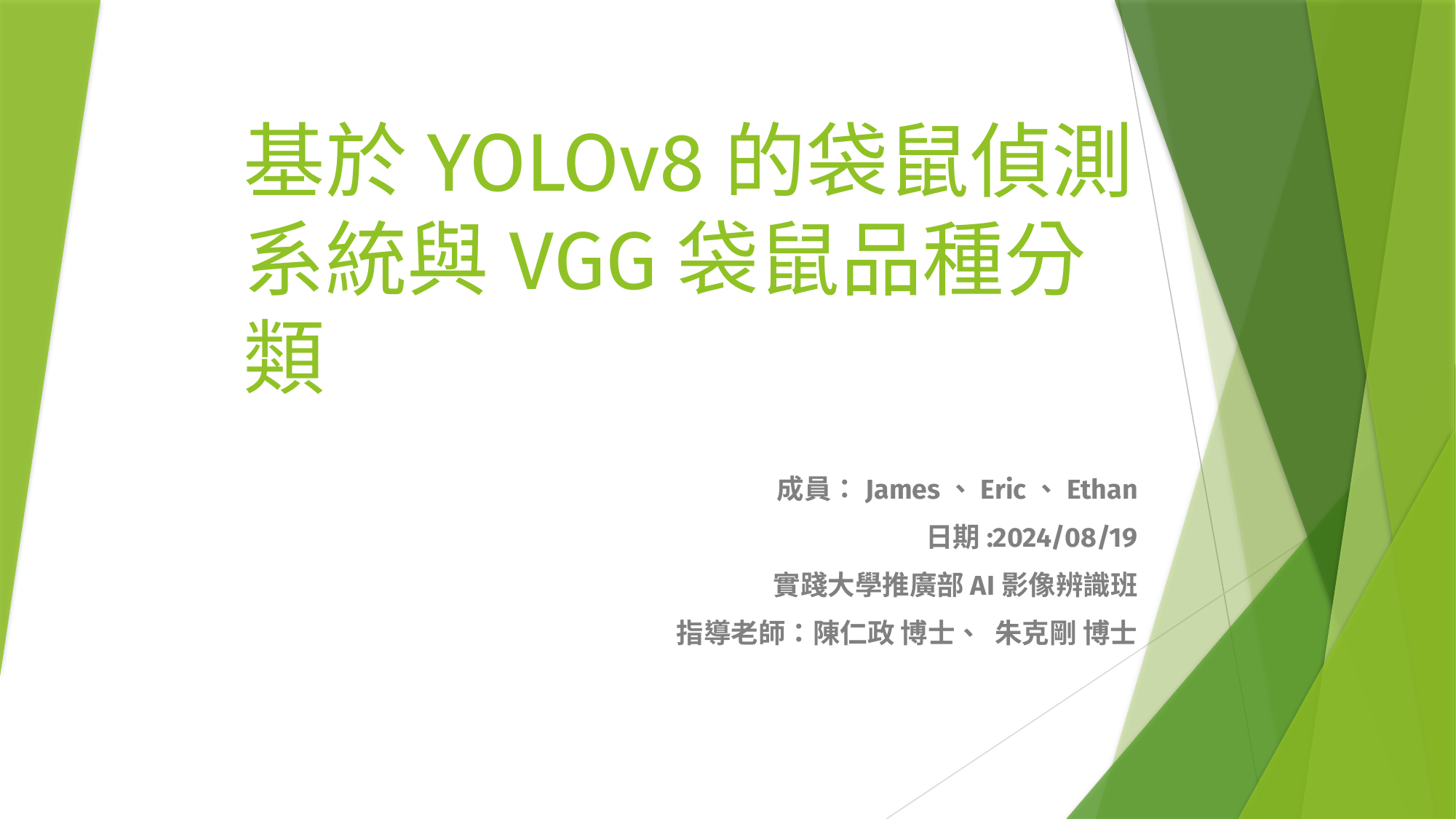

# 基於YOLOv8的袋鼠偵測系統與VGG袋鼠品種分類
成員：James、Eric、Ethan
日期:2024/08/19
實踐大學推廣部AI影像辨識班
指導老師：陳仁政 博士、  朱克剛 博士